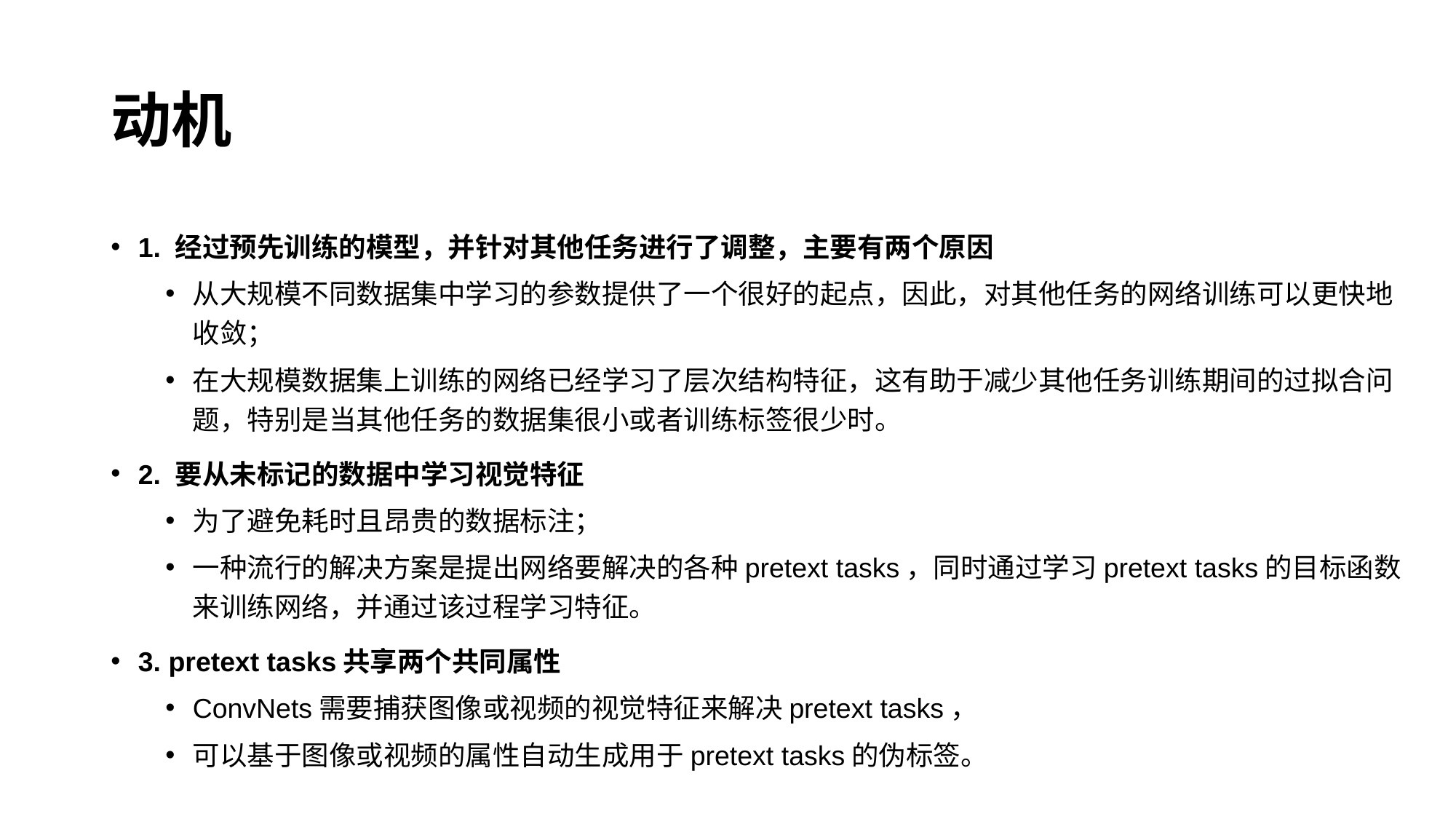

# 动机
1. 经过预先训练的模型，并针对其他任务进行了调整，主要有两个原因
从大规模不同数据集中学习的参数提供了一个很好的起点，因此，对其他任务的网络训练可以更快地收敛；
在大规模数据集上训练的网络已经学习了层次结构特征，这有助于减少其他任务训练期间的过拟合问题，特别是当其他任务的数据集很小或者训练标签很少时。
2. 要从未标记的数据中学习视觉特征
为了避免耗时且昂贵的数据标注；
一种流行的解决方案是提出网络要解决的各种pretext tasks，同时通过学习pretext tasks的目标函数来训练网络，并通过该过程学习特征。
3. pretext tasks共享两个共同属性
ConvNets需要捕获图像或视频的视觉特征来解决pretext tasks，
可以基于图像或视频的属性自动生成用于pretext tasks的伪标签。